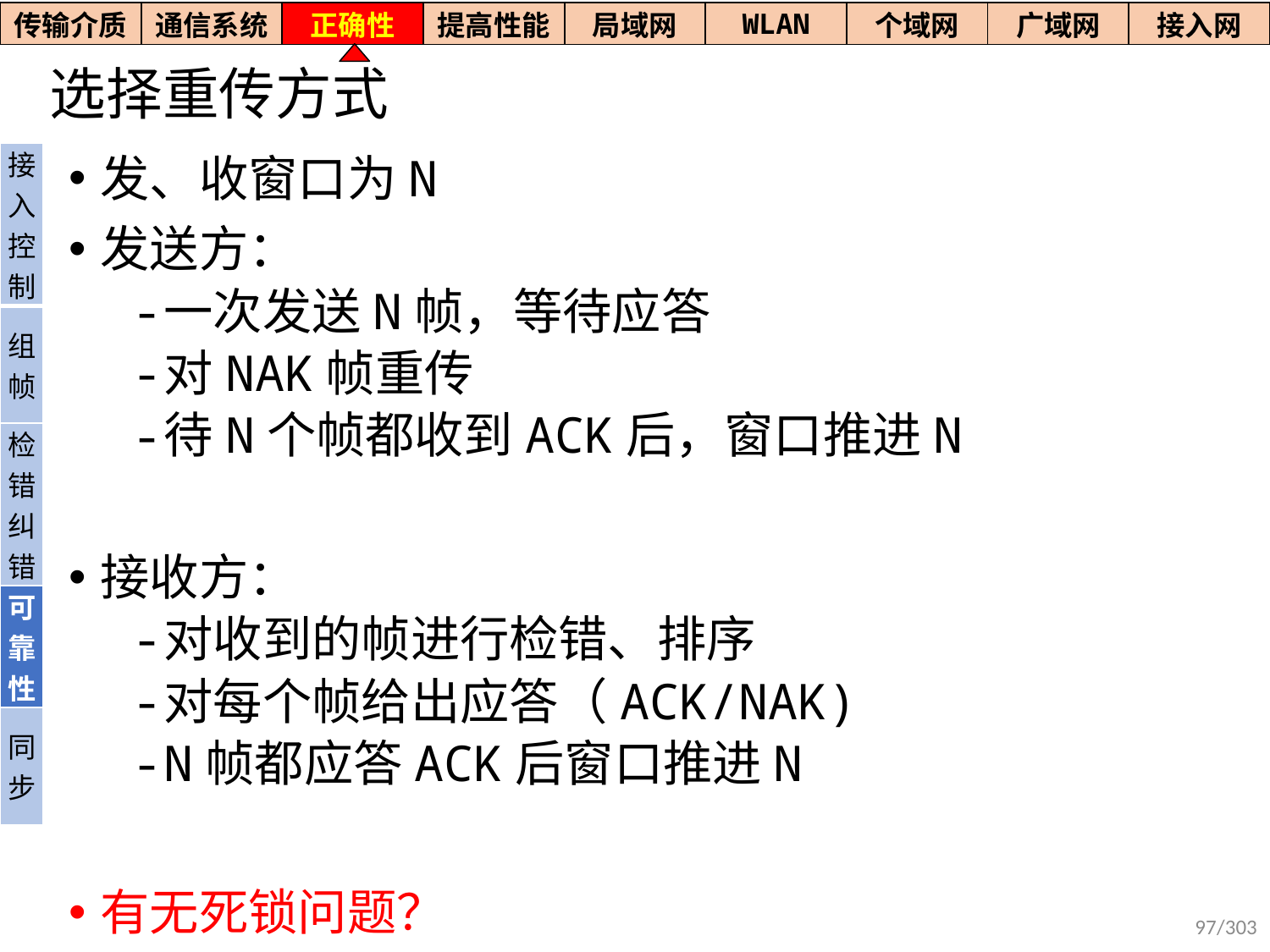

| 传输介质 | 通信系统 | 正确性 | 提高性能 | 局域网 | WLAN | 个域网 | 广域网 | 接入网 |
| --- | --- | --- | --- | --- | --- | --- | --- | --- |

# 选择重传方式
| 接入控制 |
| --- |
| 组帧 |
| 检错纠错 |
| 可靠性 |
| 同步 |
发、收窗口为N
发送方：
一次发送N帧，等待应答
对NAK帧重传
待N个帧都收到ACK后，窗口推进N

接收方：
对收到的帧进行检错、排序
对每个帧给出应答（ACK/NAK)
N帧都应答ACK后窗口推进N

有无死锁问题？

97/303